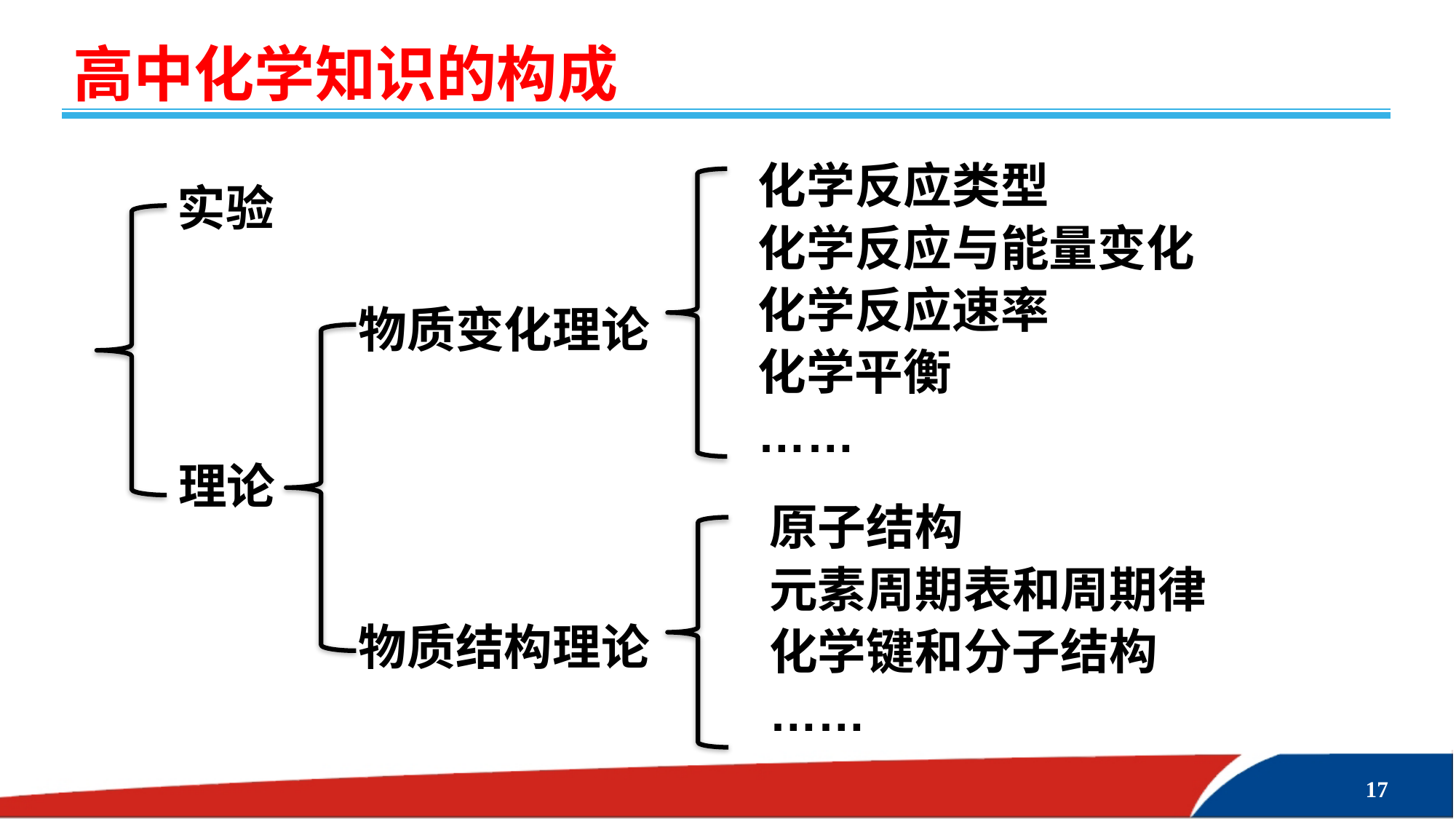

高中化学知识的构成
化学反应类型
化学反应与能量变化
化学反应速率
化学平衡
……

实验

物质变化理论

理论
原子结构
元素周期表和周期律
化学键和分子结构
……

物质结构理论